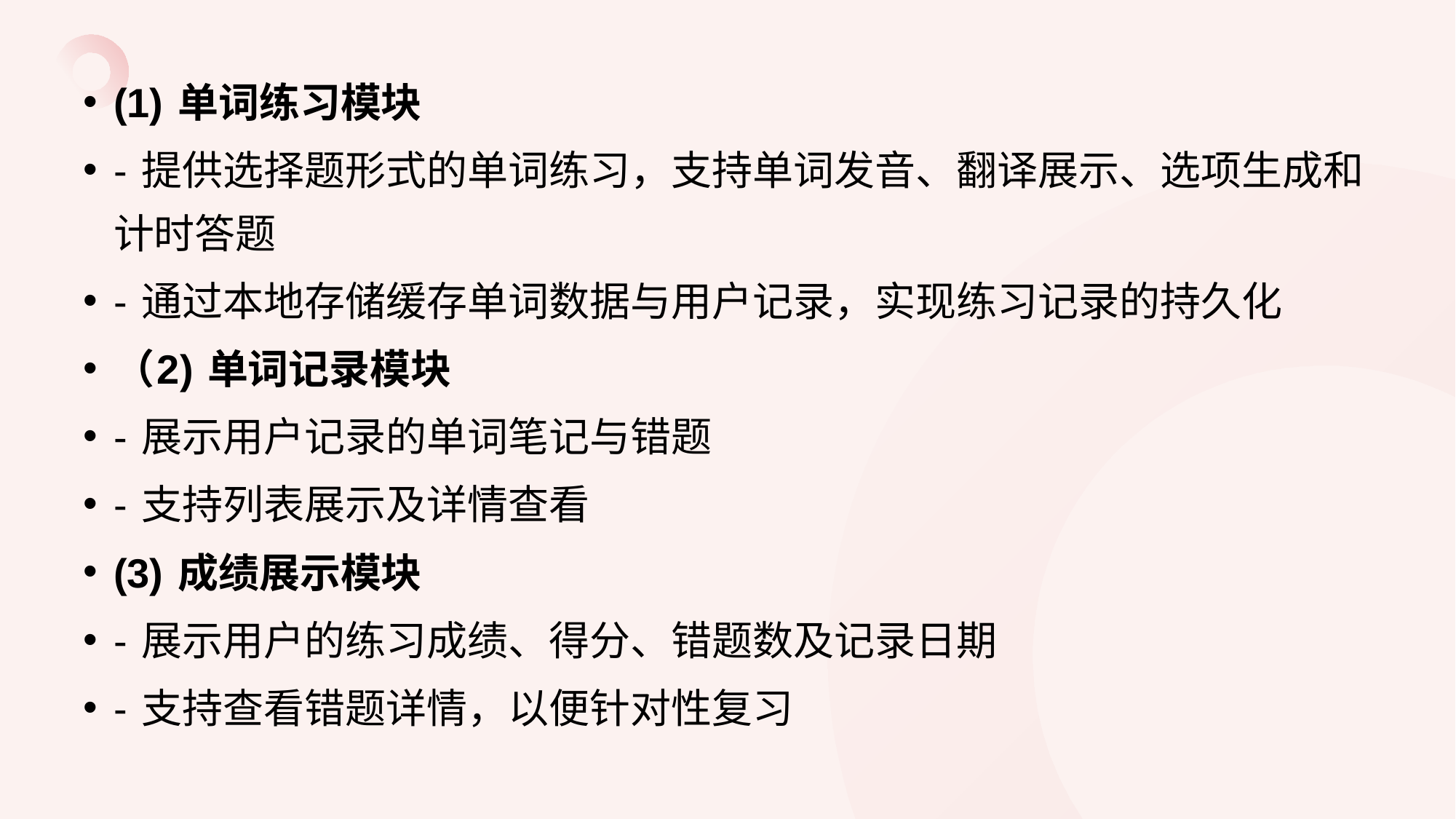

(1) 单词练习模块
- 提供选择题形式的单词练习，支持单词发音、翻译展示、选项生成和计时答题
- 通过本地存储缓存单词数据与用户记录，实现练习记录的持久化
（2) 单词记录模块
- 展示用户记录的单词笔记与错题
- 支持列表展示及详情查看
(3) 成绩展示模块
- 展示用户的练习成绩、得分、错题数及记录日期
- 支持查看错题详情，以便针对性复习